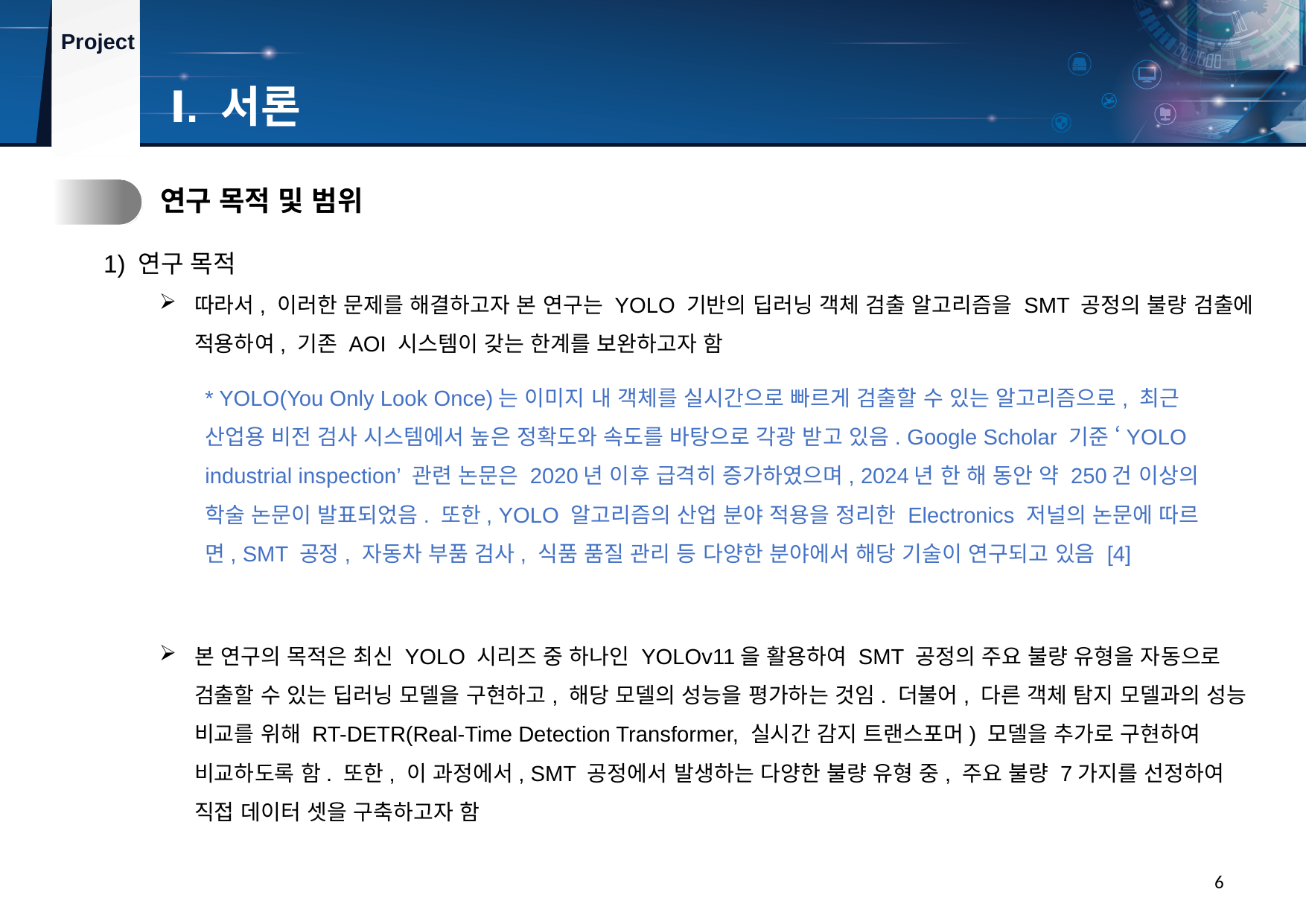

Ⅰ. 서론

2.
연구 목적 및 범위
1) 연구 목적
따라서, 이러한 문제를 해결하고자 본 연구는 YOLO 기반의 딥러닝 객체 검출 알고리즘을 SMT 공정의 불량 검출에 적용하여, 기존 AOI 시스템이 갖는 한계를 보완하고자 함

본 연구의 목적은 최신 YOLO 시리즈 중 하나인 YOLOv11을 활용하여 SMT 공정의 주요 불량 유형을 자동으로 검출할 수 있는 딥러닝 모델을 구현하고, 해당 모델의 성능을 평가하는 것임. 더불어, 다른 객체 탐지 모델과의 성능 비교를 위해 RT-DETR(Real-Time Detection Transformer, 실시간 감지 트랜스포머) 모델을 추가로 구현하여 비교하도록 함. 또한, 이 과정에서, SMT 공정에서 발생하는 다양한 불량 유형 중, 주요 불량 7가지를 선정하여 직접 데이터 셋을 구축하고자 함
* YOLO(You Only Look Once)는 이미지 내 객체를 실시간으로 빠르게 검출할 수 있는 알고리즘으로, 최근 산업용 비전 검사 시스템에서 높은 정확도와 속도를 바탕으로 각광 받고 있음. Google Scholar 기준 ‘YOLO industrial inspection’ 관련 논문은 2020년 이후 급격히 증가하였으며, 2024년 한 해 동안 약 250건 이상의 학술 논문이 발표되었음. 또한, YOLO 알고리즘의 산업 분야 적용을 정리한 Electronics 저널의 논문에 따르면, SMT 공정, 자동차 부품 검사, 식품 품질 관리 등 다양한 분야에서 해당 기술이 연구되고 있음 [4]
6